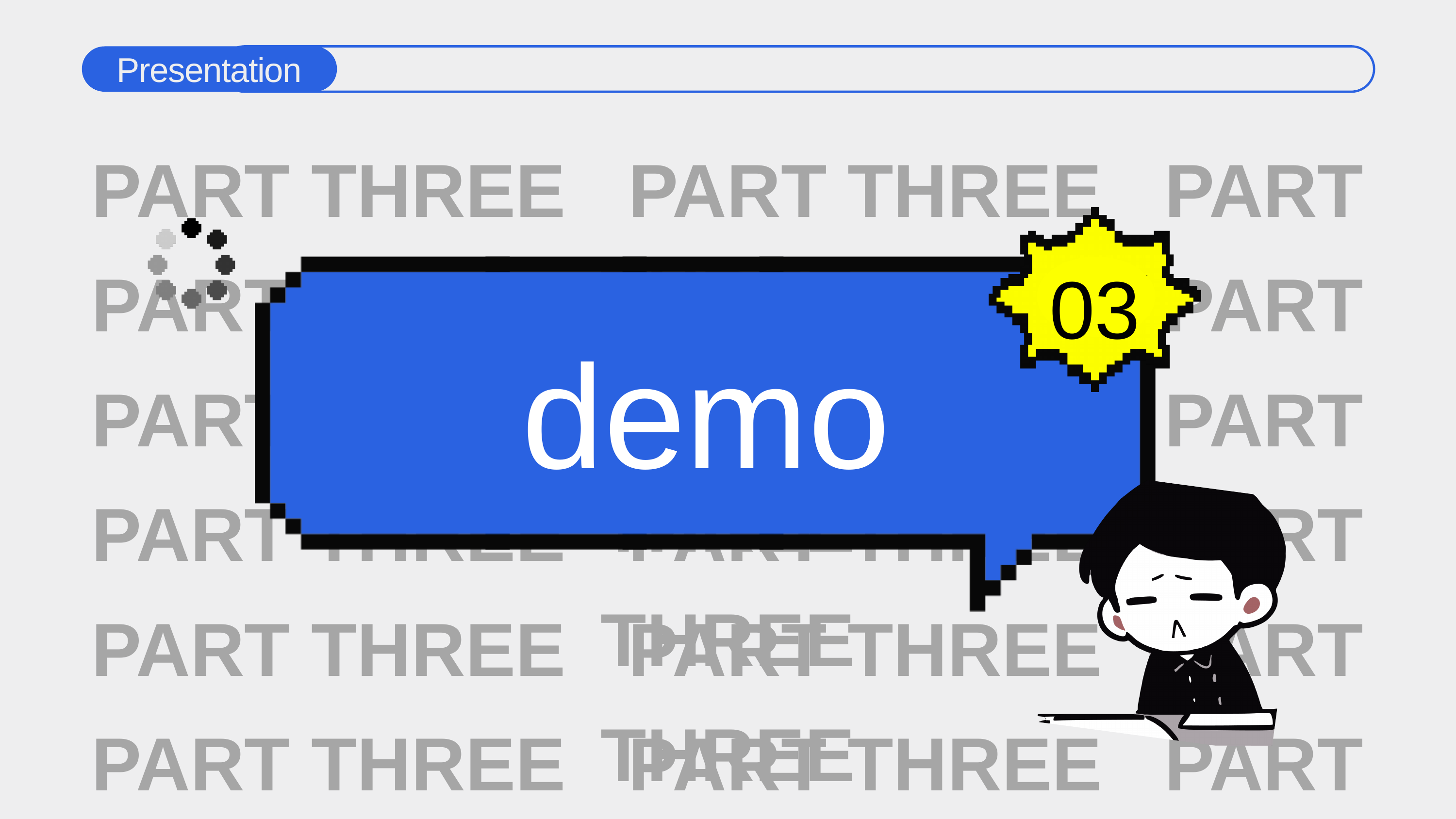

Presentation

工作反思

PART THREE   PART THREE   PART THREE
PART THREE   PART THREE   PART THREE
PART THREE   PART THREE   PART THREE
PART THREE   PART THREE   PART THREE
PART THREE   PART THREE   PART THREE
PART THREE   PART THREE   PART THREE

03

demo